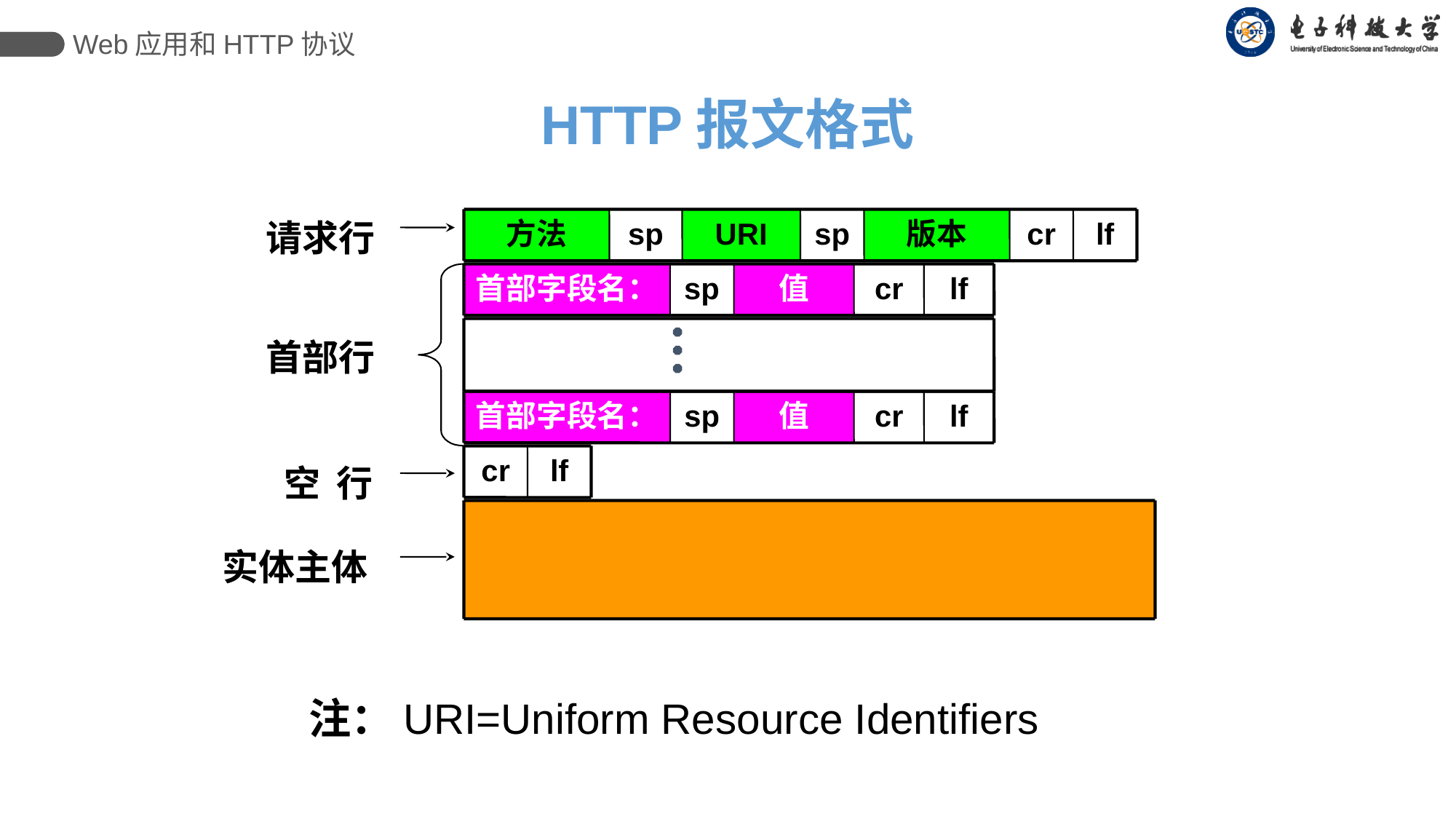

Web应用和HTTP协议

HTTP报文格式
请求行
方法

sp

URI

sp

版本

cr

lf

首部字段名：

sp

值

cr

lf

首部行

首部字段名：

sp

值

cr

lf

cr

lf

空  行

实体主体

注：URI=Uniform Resource Identifiers